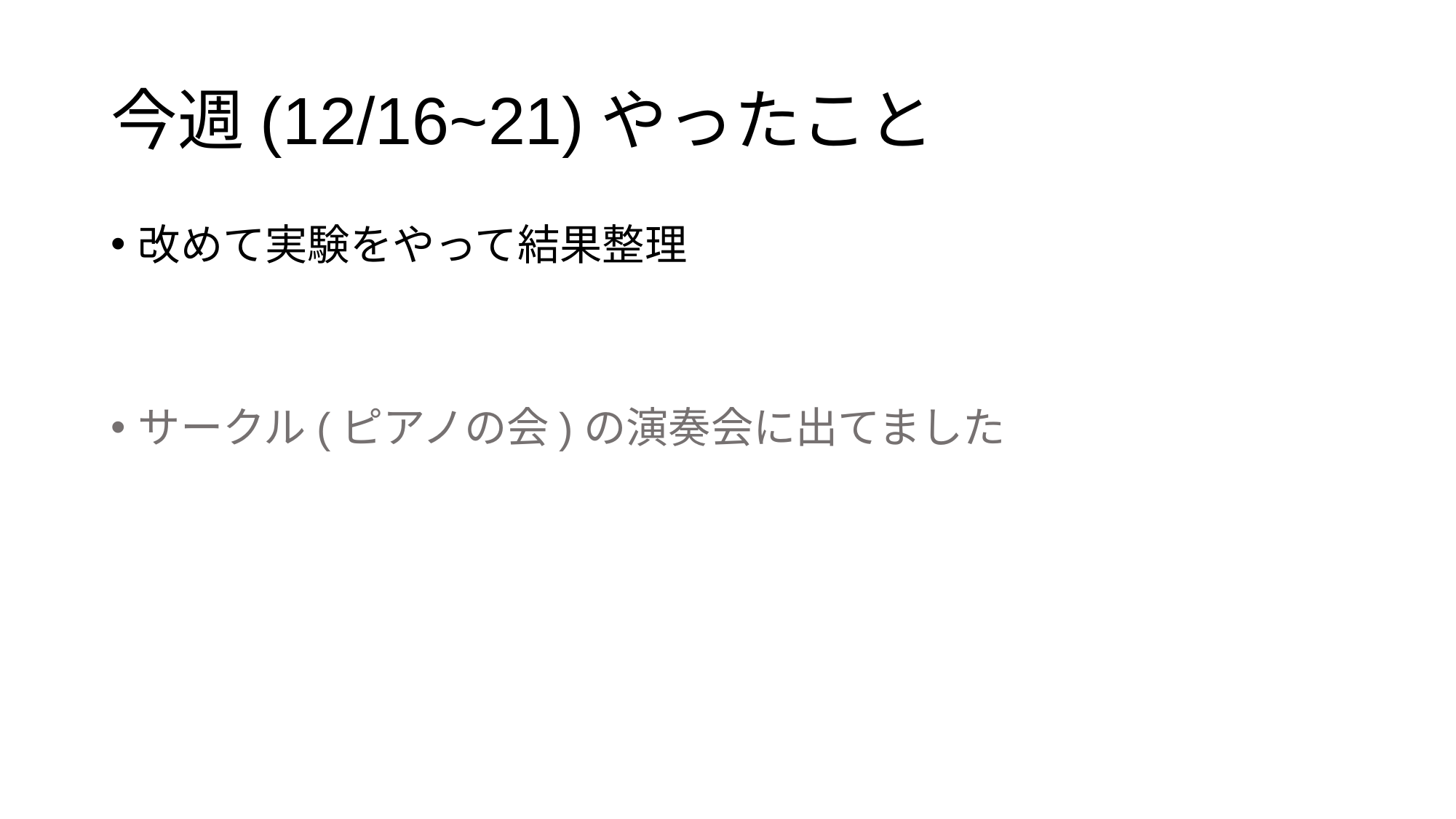

# 今週(12/16~21)やったこと
改めて実験をやって結果整理

サークル(ピアノの会)の演奏会に出てました